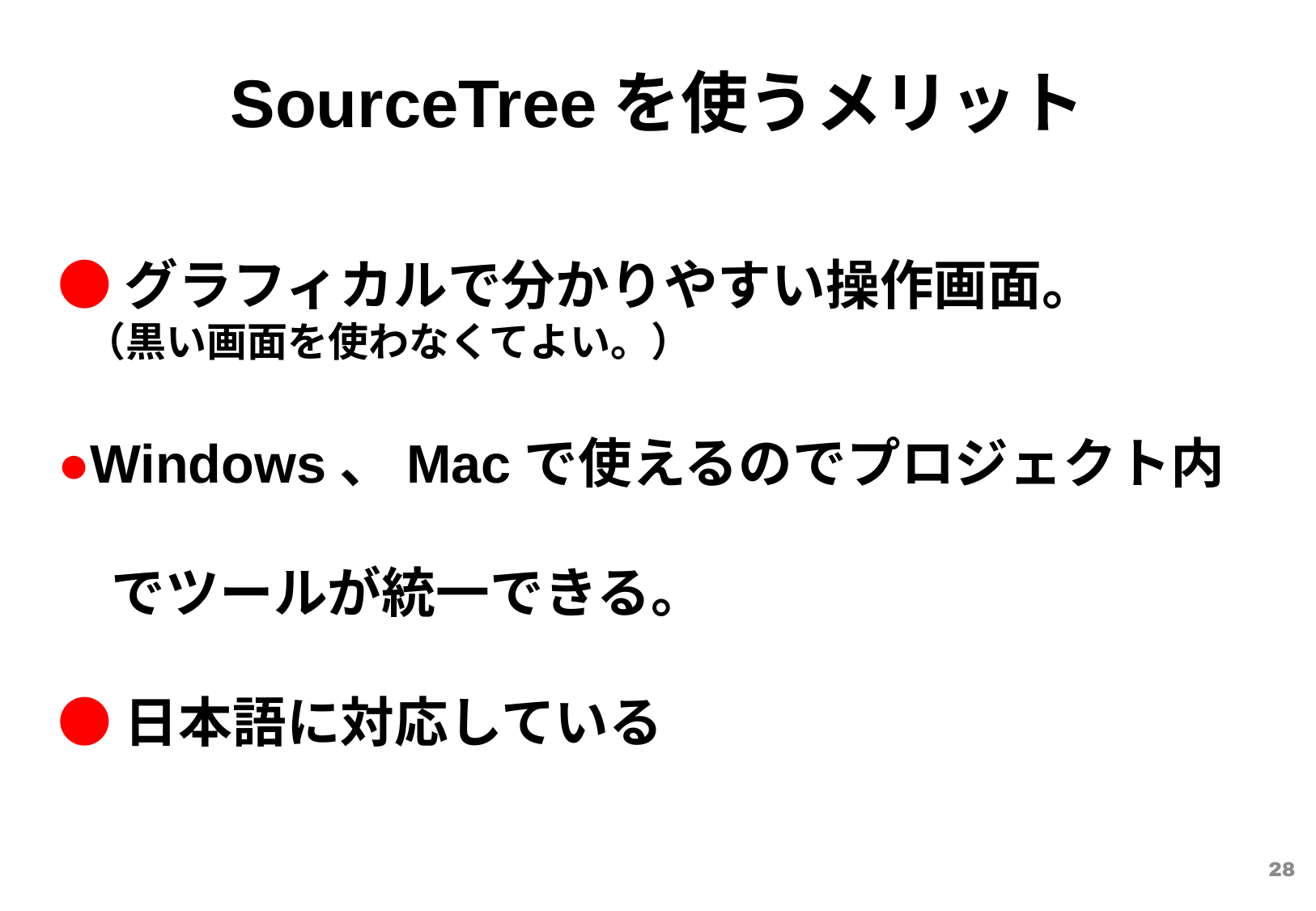

SourceTreeを使うメリット
●グラフィカルで分かりやすい操作画面。
  （黒い画面を使わなくてよい。）

●Windows、Macで使えるのでプロジェクト内
　でツールが統一できる。

●日本語に対応している
28